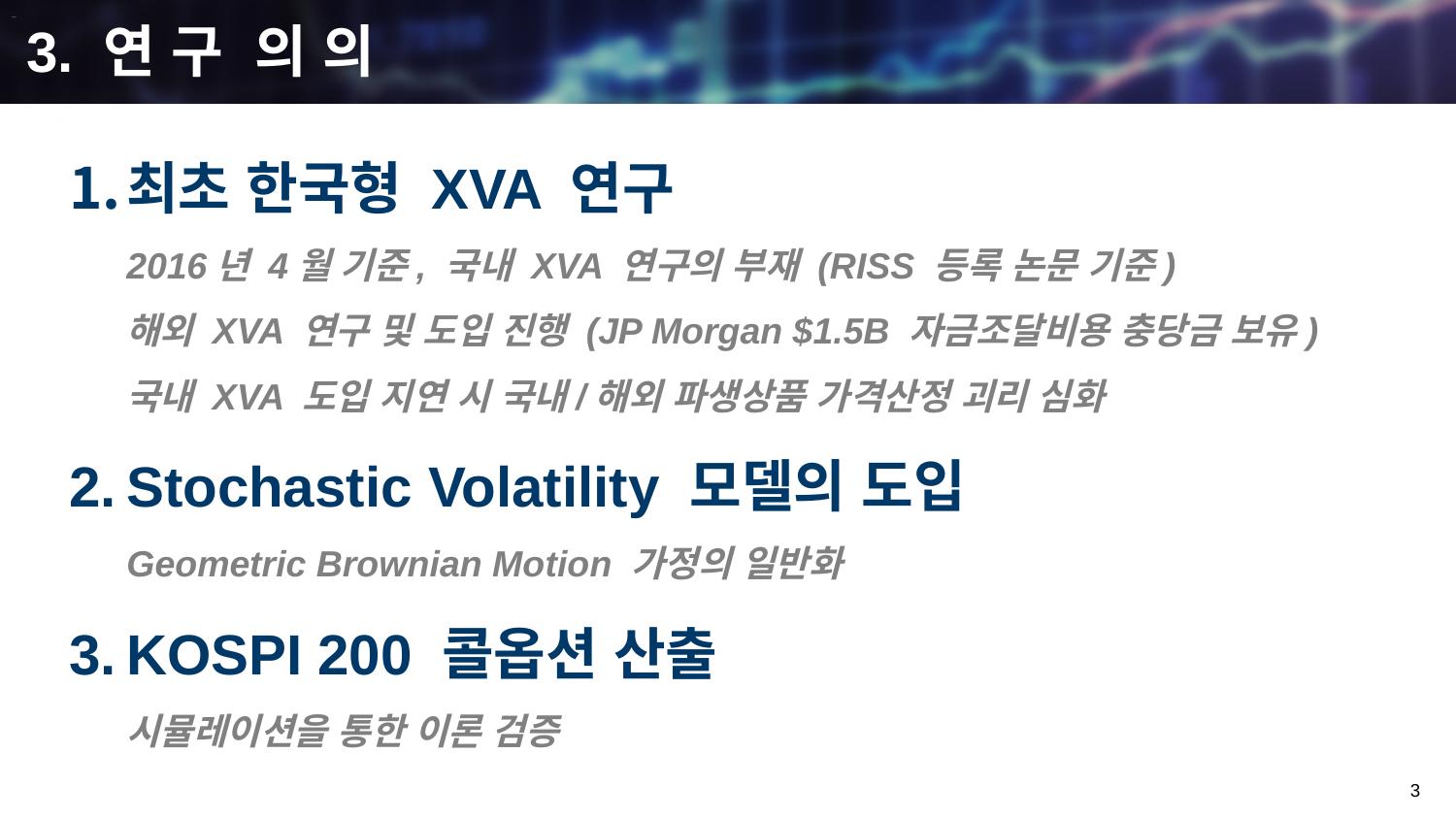

3. 연 구  의 의
최초 한국형 XVA 연구
	2016년 4월 기준, 국내 XVA 연구의 부재 (RISS 등록 논문 기준)
	해외 XVA 연구 및 도입 진행 (JP Morgan $1.5B 자금조달비용 충당금 보유)
	국내 XVA 도입 지연 시 국내/해외 파생상품 가격산정 괴리 심화
Stochastic Volatility 모델의 도입
	Geometric Brownian Motion 가정의 일반화
KOSPI 200 콜옵션 산출
	시뮬레이션을 통한 이론 검증
3